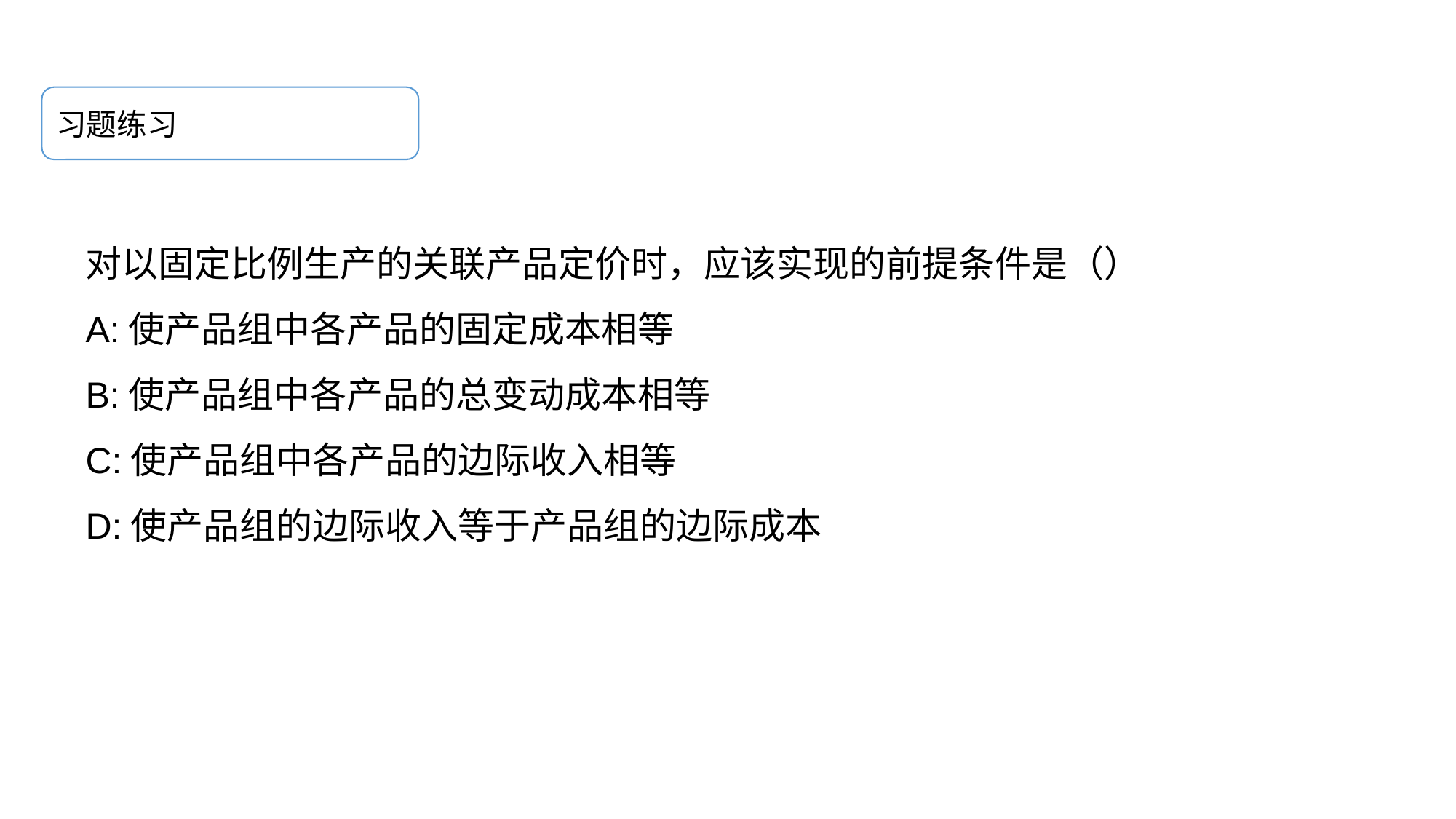

习题练习
对以固定比例生产的关联产品定价时，应该实现的前提条件是（）
A:使产品组中各产品的固定成本相等
B:使产品组中各产品的总变动成本相等
C:使产品组中各产品的边际收入相等
D:使产品组的边际收入等于产品组的边际成本